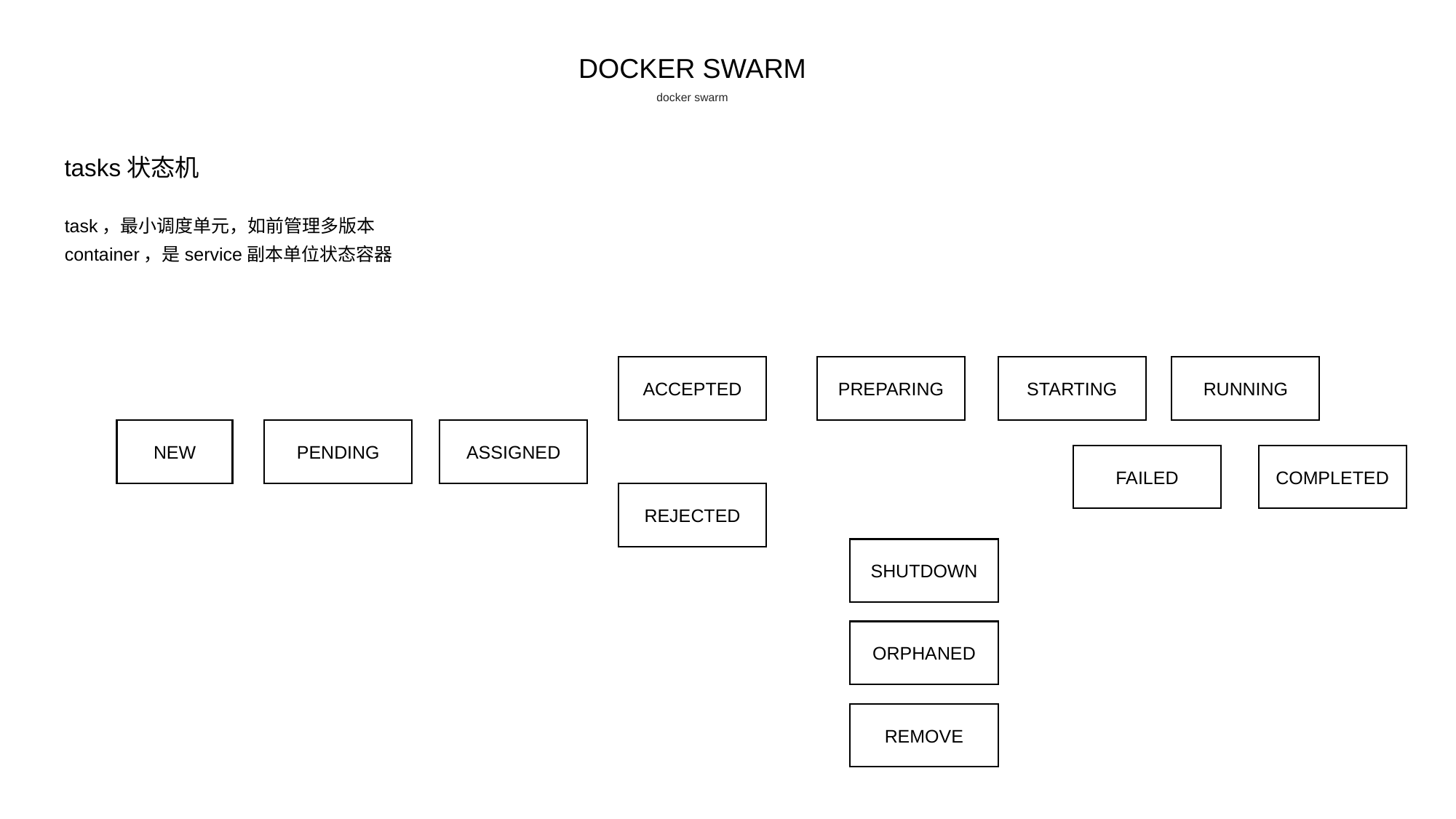

DOCKER SWARM

docker swarm
tasks状态机
task，最小调度单元，如前管理多版本container，是service副本单位状态容器
ACCEPTED
PREPARING
STARTING
RUNNING
NEW
PENDING
ASSIGNED
FAILED
COMPLETED
REJECTED
SHUTDOWN
ORPHANED
REMOVE